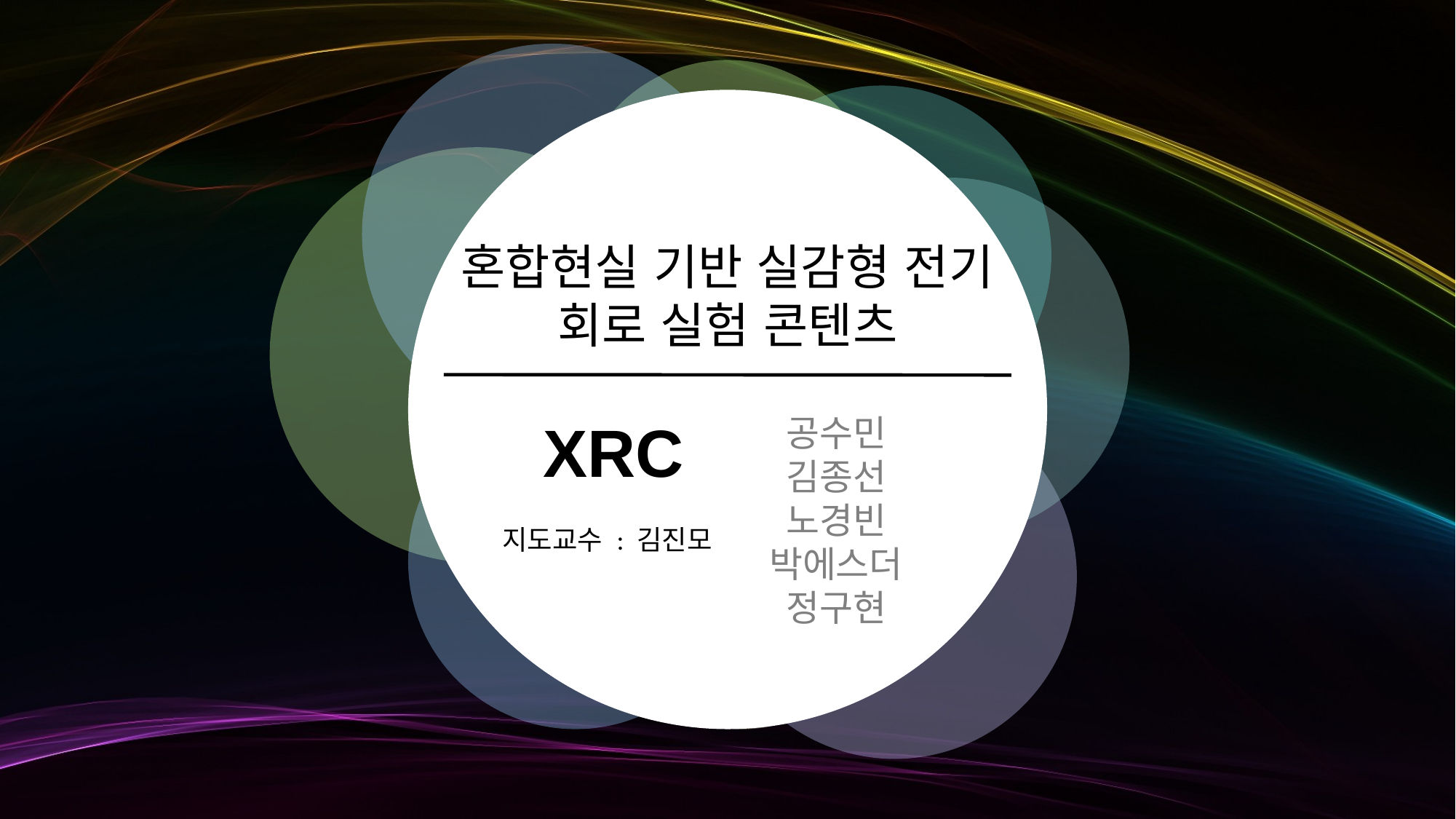

혼합현실 기반 실감형 전기 회로 실험 콘텐츠

공수민
김종선
노경빈
박에스더
정구현
XRC

지도교수 : 김진모